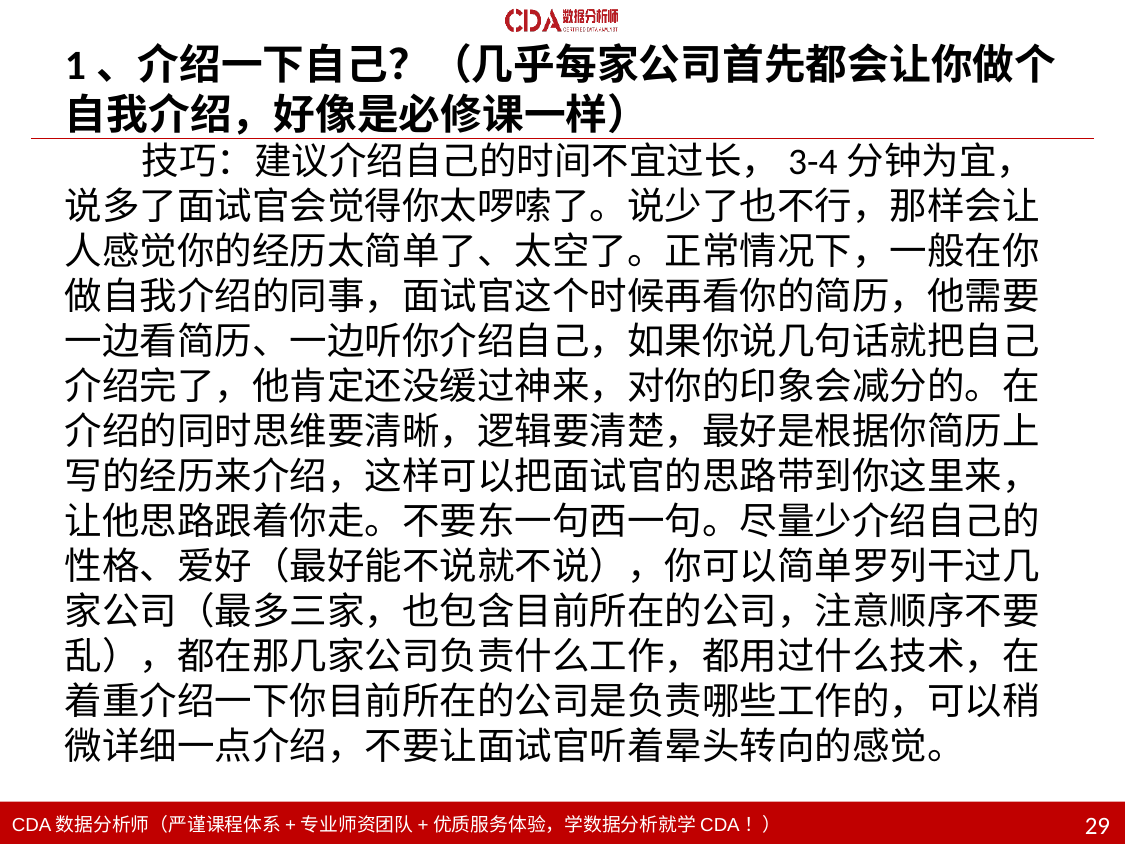

1、介绍一下自己？（几乎每家公司首先都会让你做个自我介绍，好像是必修课一样）
        技巧：建议介绍自己的时间不宜过长，3-4分钟为宜，说多了面试官会觉得你太啰嗦了。说少了也不行，那样会让人感觉你的经历太简单了、太空了。正常情况下，一般在你做自我介绍的同事，面试官这个时候再看你的简历，他需要一边看简历、一边听你介绍自己，如果你说几句话就把自己介绍完了，他肯定还没缓过神来，对你的印象会减分的。在介绍的同时思维要清晰，逻辑要清楚，最好是根据你简历上写的经历来介绍，这样可以把面试官的思路带到你这里来，让他思路跟着你走。不要东一句西一句。尽量少介绍自己的性格、爱好（最好能不说就不说），你可以简单罗列干过几家公司（最多三家，也包含目前所在的公司，注意顺序不要乱），都在那几家公司负责什么工作，都用过什么技术，在着重介绍一下你目前所在的公司是负责哪些工作的，可以稍微详细一点介绍，不要让面试官听着晕头转向的感觉。
29